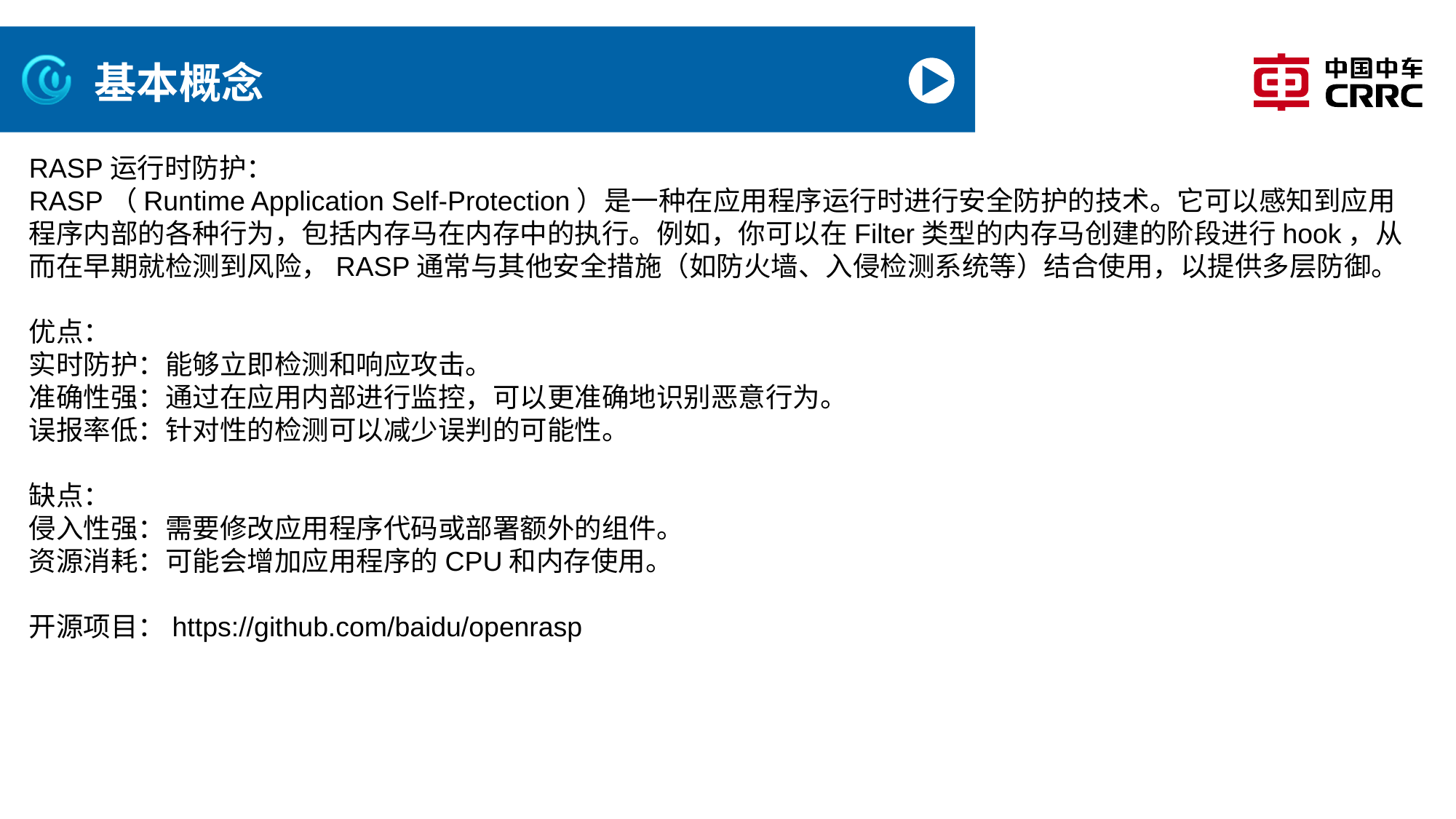

# 基本概念
RASP运行时防护：
RASP（Runtime Application Self-Protection）是一种在应用程序运行时进行安全防护的技术。它可以感知到应用程序内部的各种行为，包括内存马在内存中的执行。例如，你可以在Filter类型的内存马创建的阶段进行hook，从而在早期就检测到风险，RASP通常与其他安全措施（如防火墙、入侵检测系统等）结合使用，以提供多层防御。

优点：
实时防护：能够立即检测和响应攻击。
准确性强：通过在应用内部进行监控，可以更准确地识别恶意行为。
误报率低：针对性的检测可以减少误判的可能性。

缺点：
侵入性强：需要修改应用程序代码或部署额外的组件。
资源消耗：可能会增加应用程序的CPU和内存使用。

开源项目：https://github.com/baidu/openrasp

50